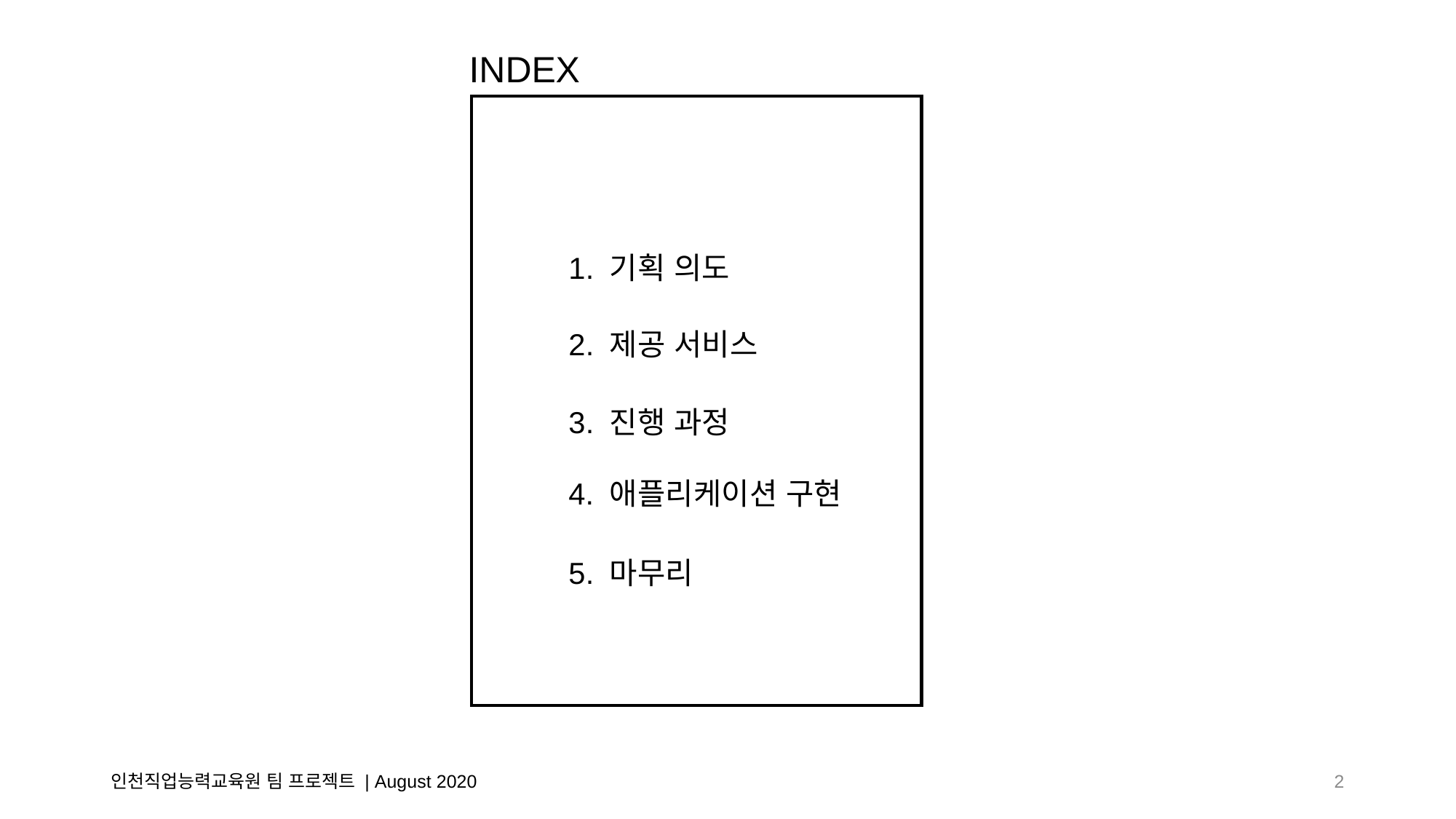

INDEX

1. 기획 의도
2. 제공 서비스
3. 진행 과정
4. 애플리케이션 구현
5. 마무리
인천직업능력교육원 팀 프로젝트 | August 2020
2